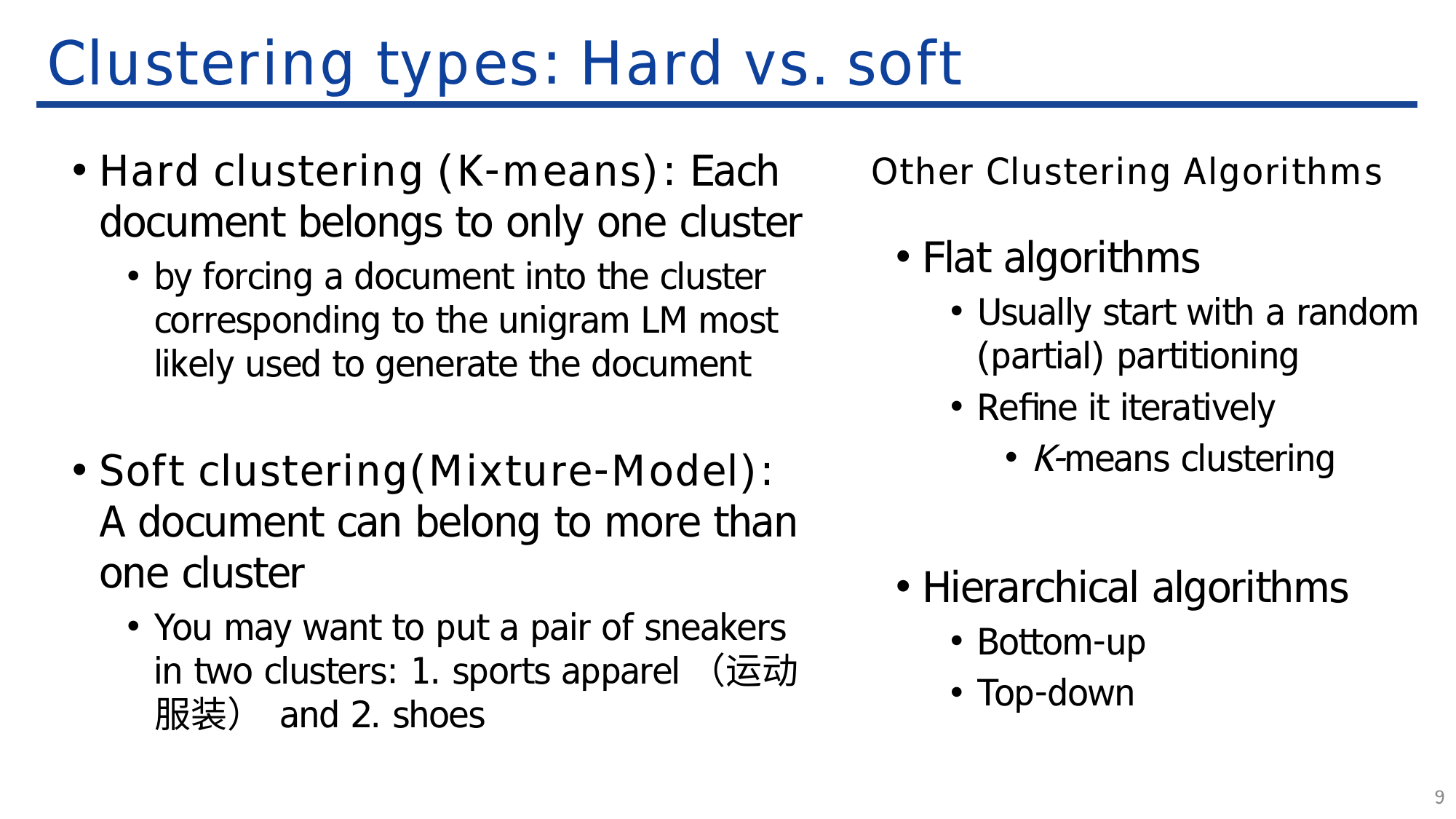

# Clustering types: Hard vs. soft
Hard clustering (K-means): Each document belongs to only one cluster
by forcing a document into the cluster corresponding to the unigram LM most likely used to generate the document

Soft clustering(Mixture-Model): A document can belong to more than one cluster
You may want to put a pair of sneakers in two clusters: 1. sports apparel（运动服装） and 2. shoes
Other Clustering Algorithms
Flat algorithms
Usually start with a random (partial) partitioning
Refine it iteratively
K-means clustering

Hierarchical algorithms
Bottom-up
Top-down
9